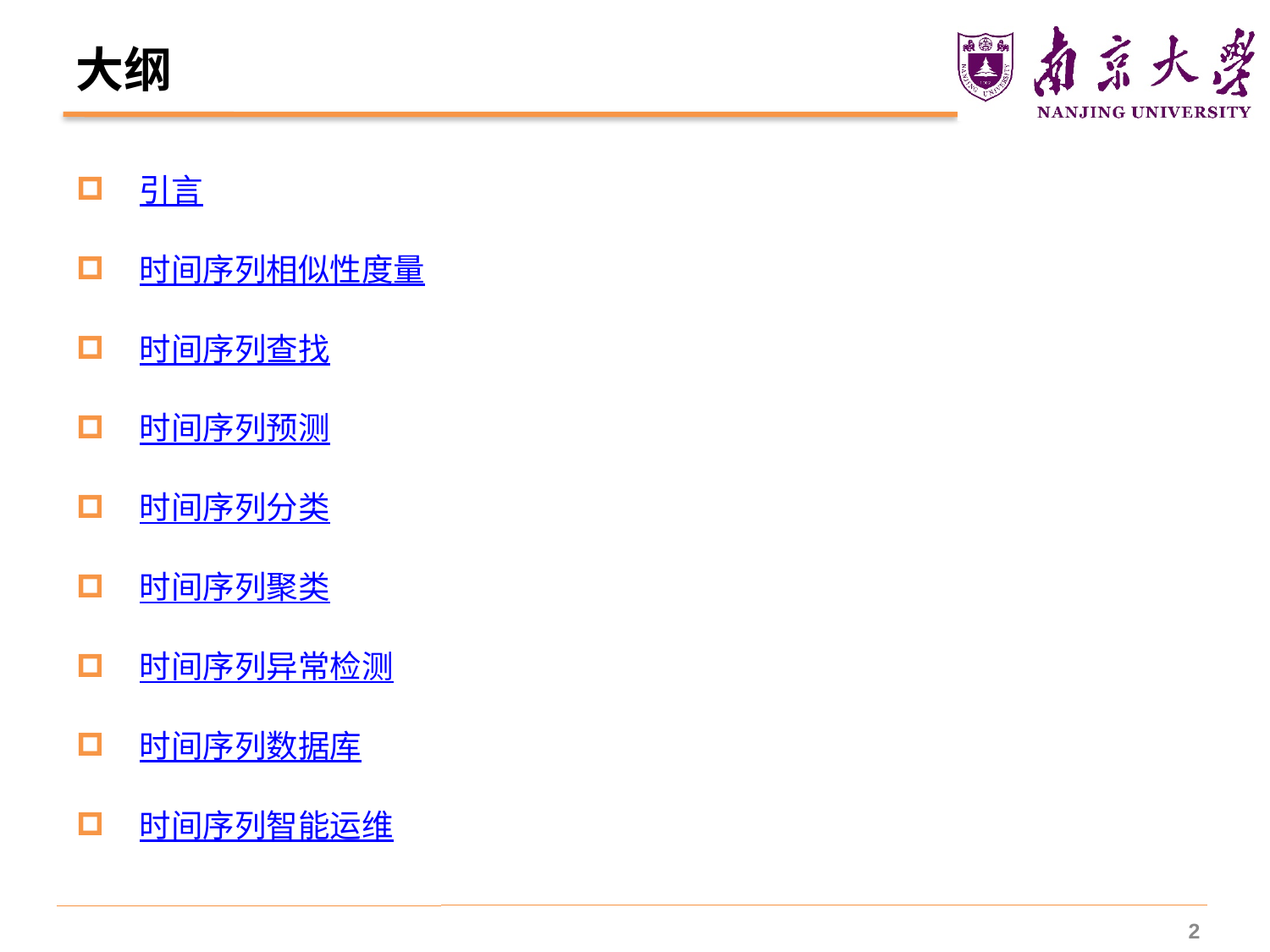

# 大纲
引言
时间序列相似性度量
时间序列查找
时间序列预测
时间序列分类
时间序列聚类
时间序列异常检测
时间序列数据库
时间序列智能运维
2